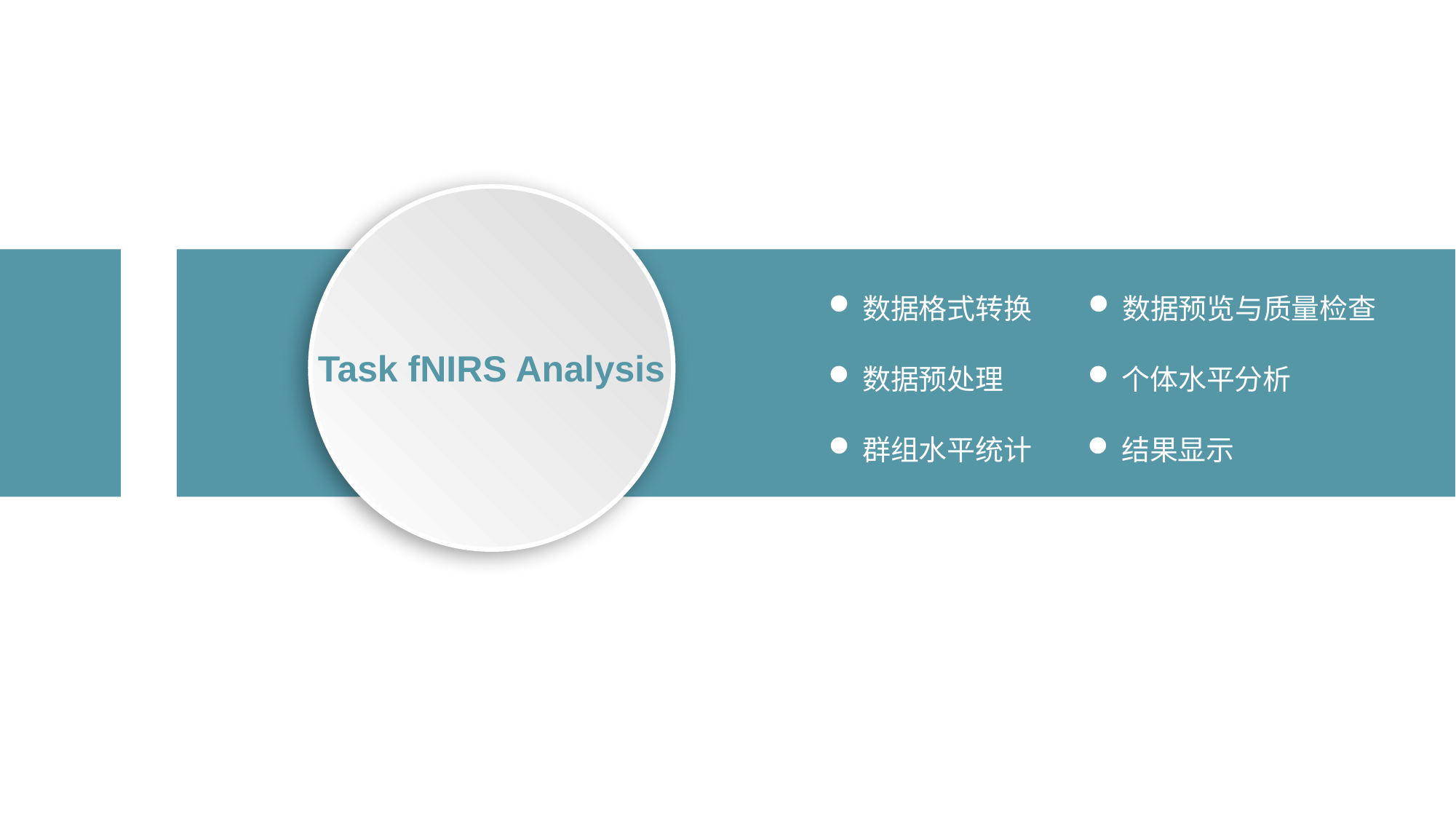

数据格式转换
数据预览与质量检查
Task fNIRS Analysis
数据预处理
个体水平分析
群组水平统计
结果显示